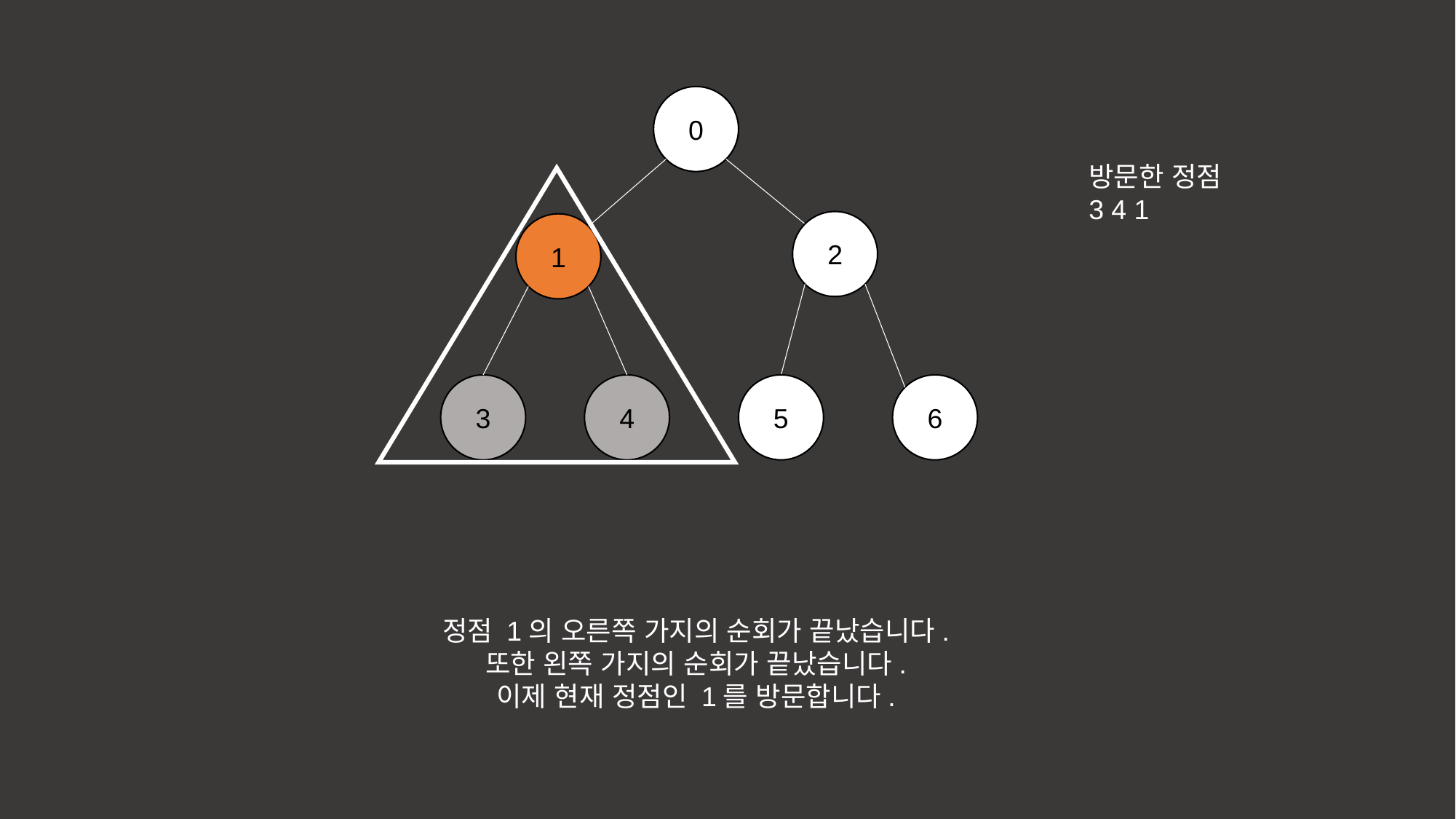

0
방문한 정점
3 4 1

2
1
3
4
5
6
정점 1의 오른쪽 가지의 순회가 끝났습니다.
또한 왼쪽 가지의 순회가 끝났습니다.
이제 현재 정점인 1를 방문합니다.